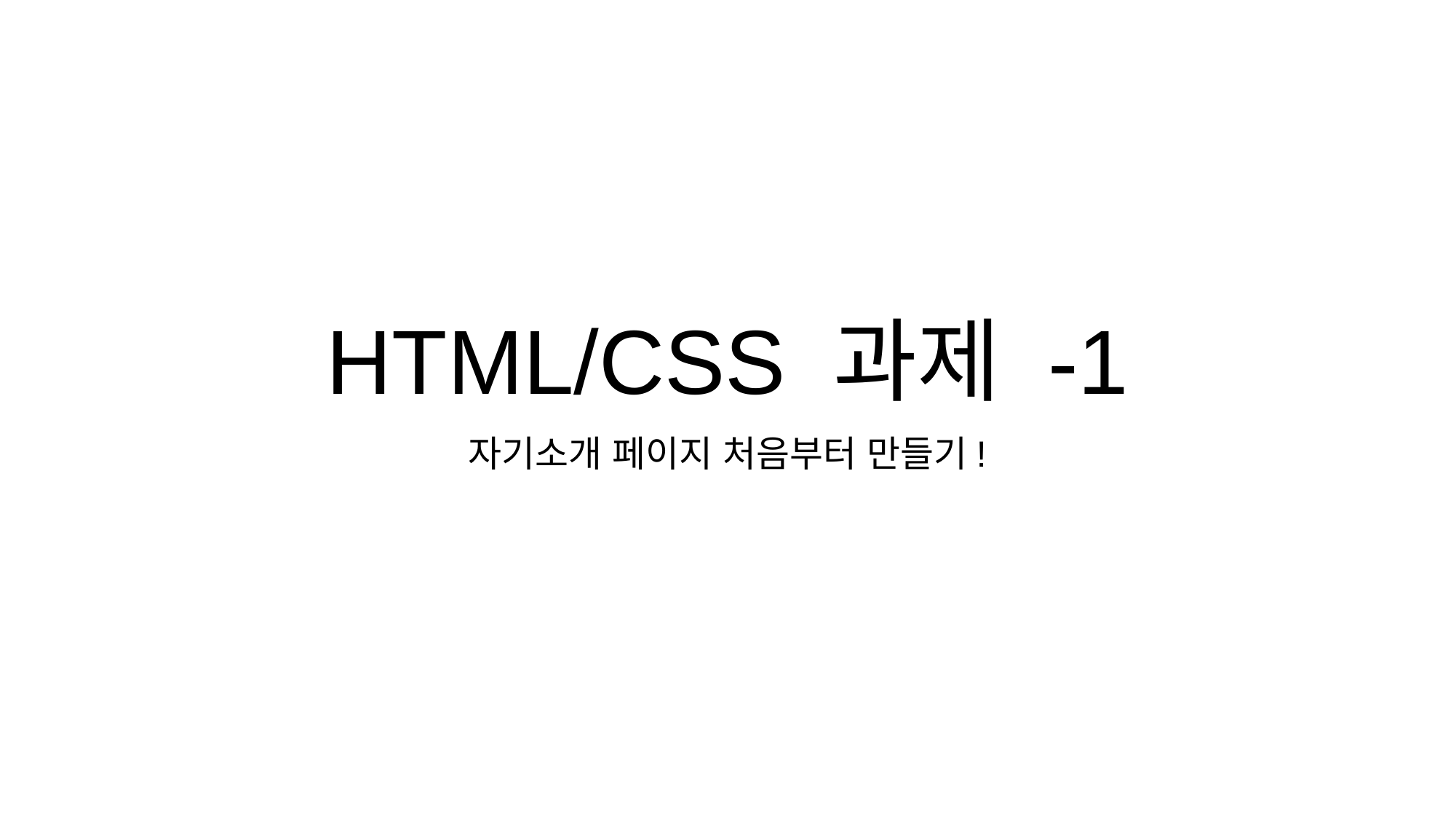

# HTML/CSS 과제 -1
자기소개 페이지 처음부터 만들기!